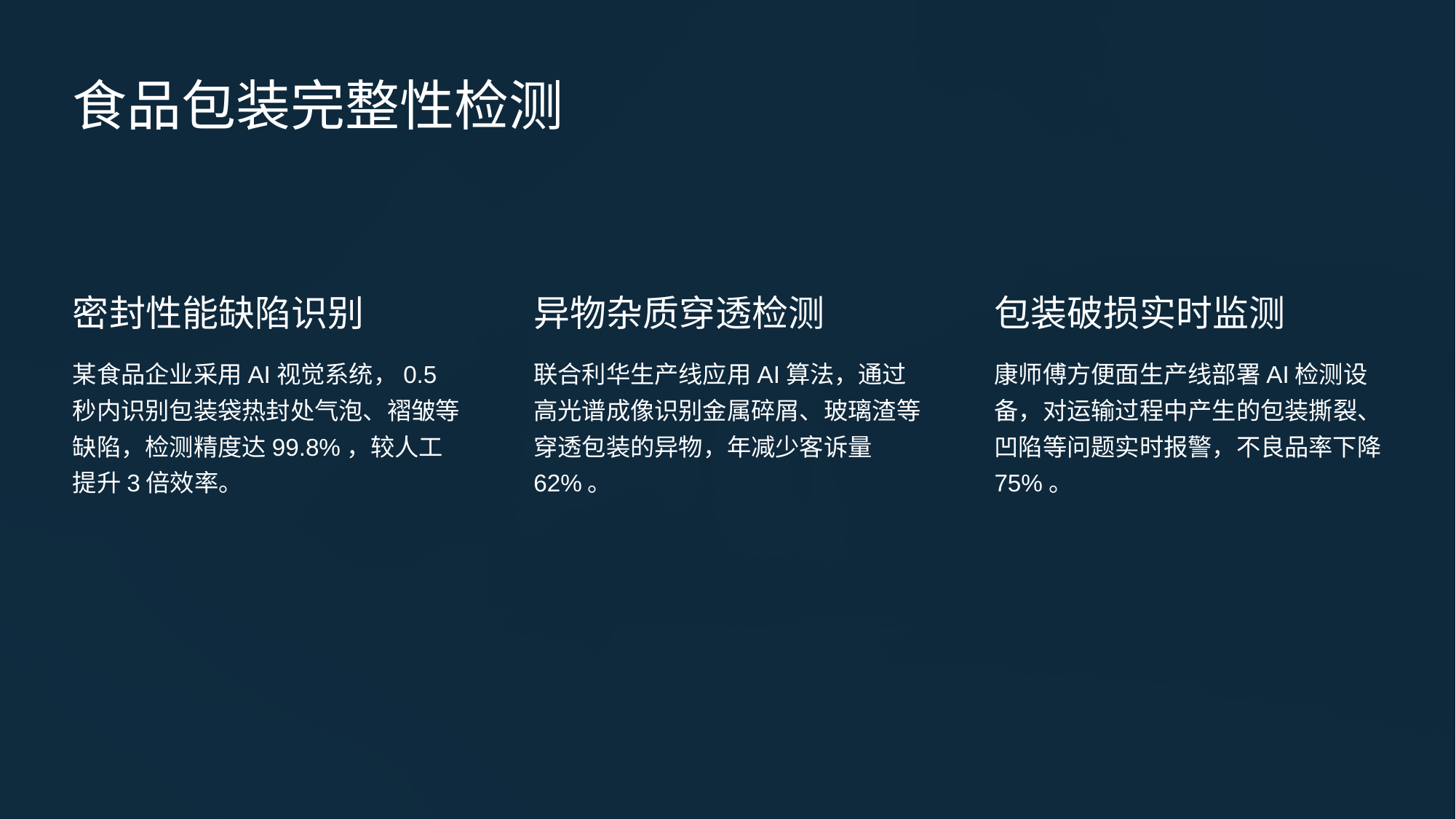

食品包装完整性检测
密封性能缺陷识别
异物杂质穿透检测
包装破损实时监测
某食品企业采用AI视觉系统，0.5秒内识别包装袋热封处气泡、褶皱等缺陷，检测精度达99.8%，较人工提升3倍效率。
联合利华生产线应用AI算法，通过高光谱成像识别金属碎屑、玻璃渣等穿透包装的异物，年减少客诉量62%。
康师傅方便面生产线部署AI检测设备，对运输过程中产生的包装撕裂、凹陷等问题实时报警，不良品率下降75%。